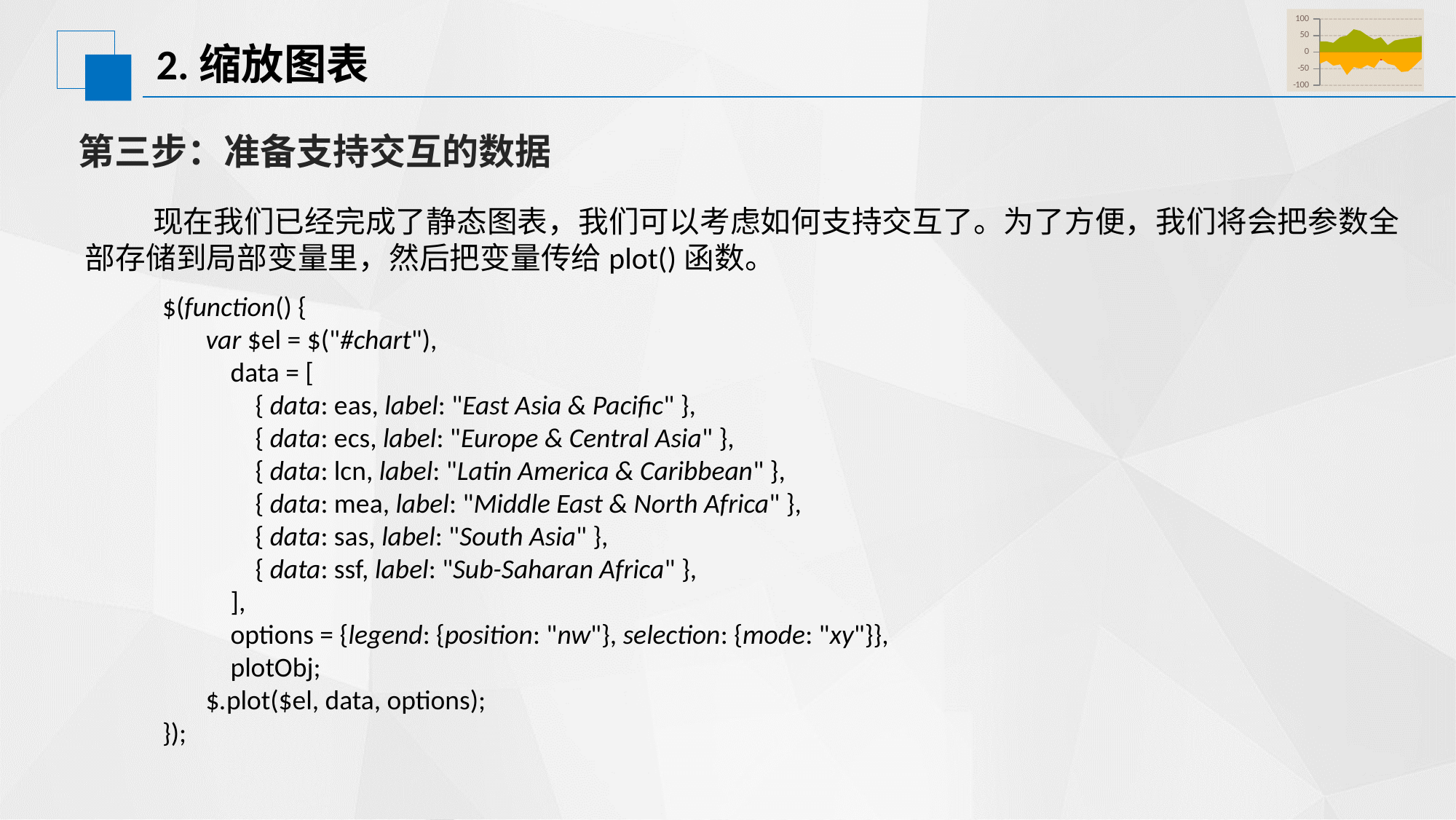

### Chart

| Category | 系列 1 | 系列 2 | 系列 3 | 系列 4 |
|---|---|---|---|---|
| 37261 | 32.0 | 12.0 | -35.0 | -12.0 |
| 37262 | 32.0 | 12.0 | -26.0 | -18.0 |
| 37263 | 28.0 | 12.0 | -41.0 | -32.0 |
| 37264 | 45.0 | 21.0 | -37.0 | -20.0 |
| 37265 | 50.0 | 28.0 | -69.0 | -21.0 |
| 37266 | 69.0 | 30.0 | -45.0 | -24.0 |
| 37267 | 64.0 | 21.0 | -50.0 | -42.0 |
| 37268 | 50.0 | 42.0 | -39.0 | -30.0 |
| 37269 | 38.0 | 29.0 | -48.0 | -16.0 |
| 37270 | 45.0 | 30.0 | -20.0 | -25.0 |
| 37271 | 21.0 | 14.0 | -35.0 | -19.0 |
| 37272 | 35.0 | 15.0 | -40.0 | -17.0 |
| 37273 | 39.0 | 19.0 | -60.0 | -15.0 |
| 37274 | 42.0 | 25.0 | -58.0 | -12.0 |
| 37275 | 44.0 | 34.0 | -40.0 | -19.0 |
| 37276 | 48.0 | 36.0 | -20.0 | -16.0 |
# 2.缩放图表
第三步：准备支持交互的数据
         现在我们已经完成了静态图表，我们可以考虑如何支持交互了。为了方便，我们将会把参数全部存储到局部变量里，然后把变量传给plot()函数。
 $(function() {
        var $el = $("#chart"),
            data = [
                { data: eas, label: "East Asia & Pacific" },
                { data: ecs, label: "Europe & Central Asia" },
                { data: lcn, label: "Latin America & Caribbean" },
                { data: mea, label: "Middle East & North Africa" },
                { data: sas, label: "South Asia" },
                { data: ssf, label: "Sub-Saharan Africa" },
            ],
            options = {legend: {position: "nw"}, selection: {mode: "xy"}},
            plotObj;
        $.plot($el, data, options);
 });